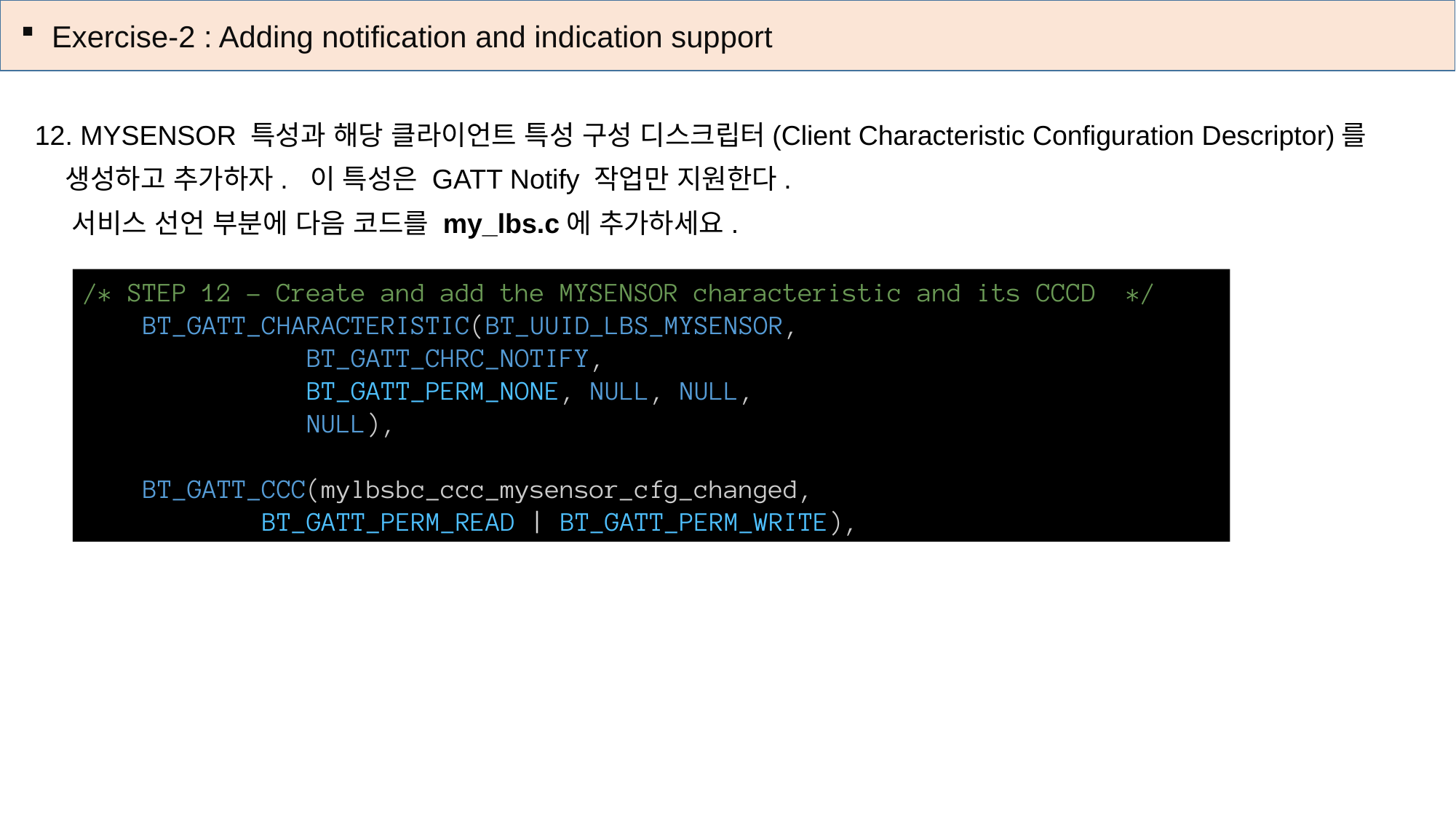

Exercise-2 : Adding notification and indication support
 MYSENSOR 특성과 해당 클라이언트 특성 구성 디스크립터(Client Characteristic Configuration Descriptor)를
    생성하고 추가하자.  이 특성은 GATT Notify 작업만 지원한다.
    서비스 선언 부분에 다음 코드를 my_lbs.c에 추가하세요.
/* STEP 12 - Create and add the MYSENSOR characteristic and its CCCD  */
    BT_GATT_CHARACTERISTIC(BT_UUID_LBS_MYSENSOR,
               BT_GATT_CHRC_NOTIFY,
               BT_GATT_PERM_NONE, NULL, NULL,
               NULL),
    BT_GATT_CCC(mylbsbc_ccc_mysensor_cfg_changed,
            BT_GATT_PERM_READ | BT_GATT_PERM_WRITE),